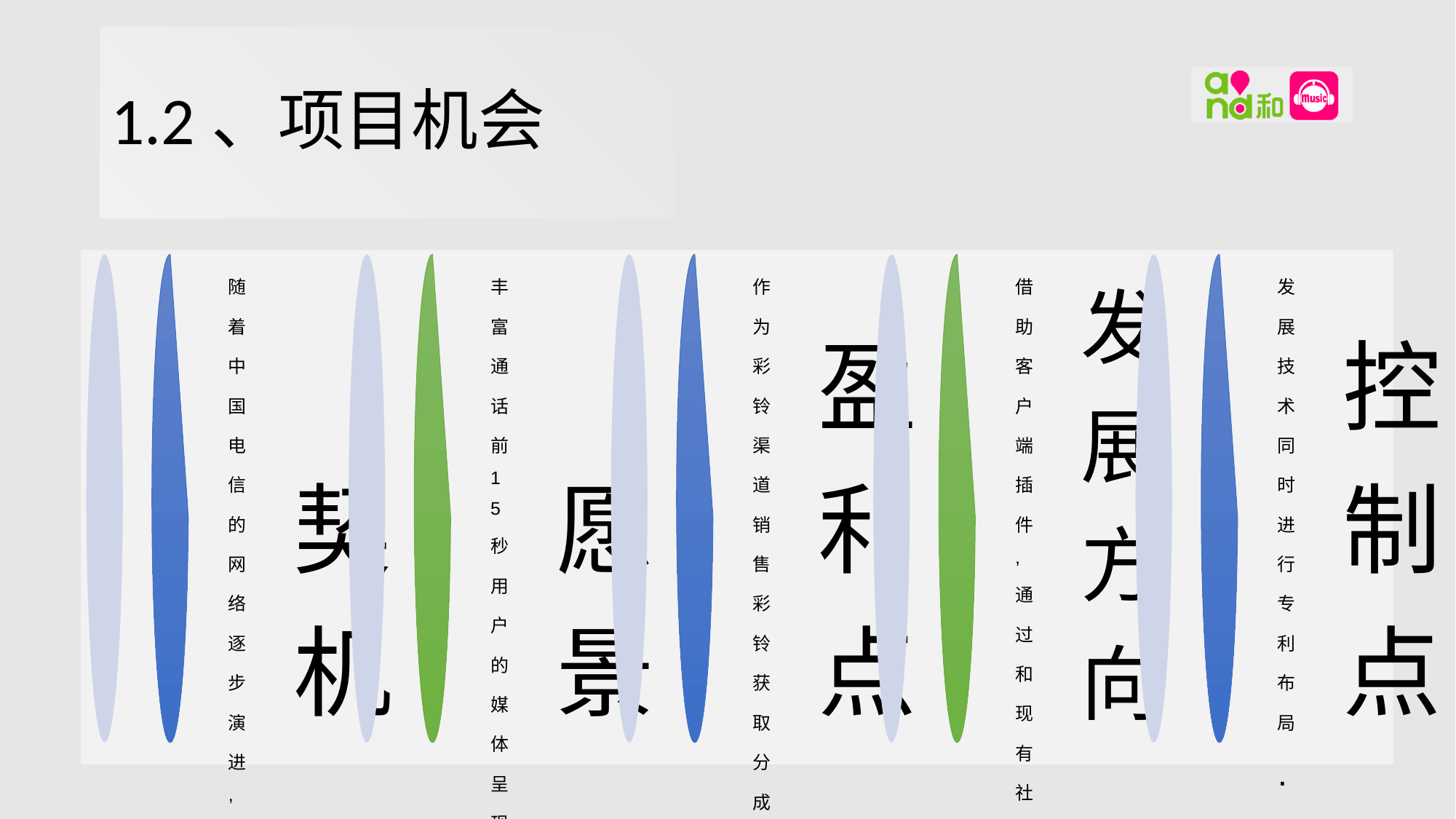

# 1.2、项目机会

发展技术同时进行专利布局.
控制点
发展方向
盈利点
愿景
契机